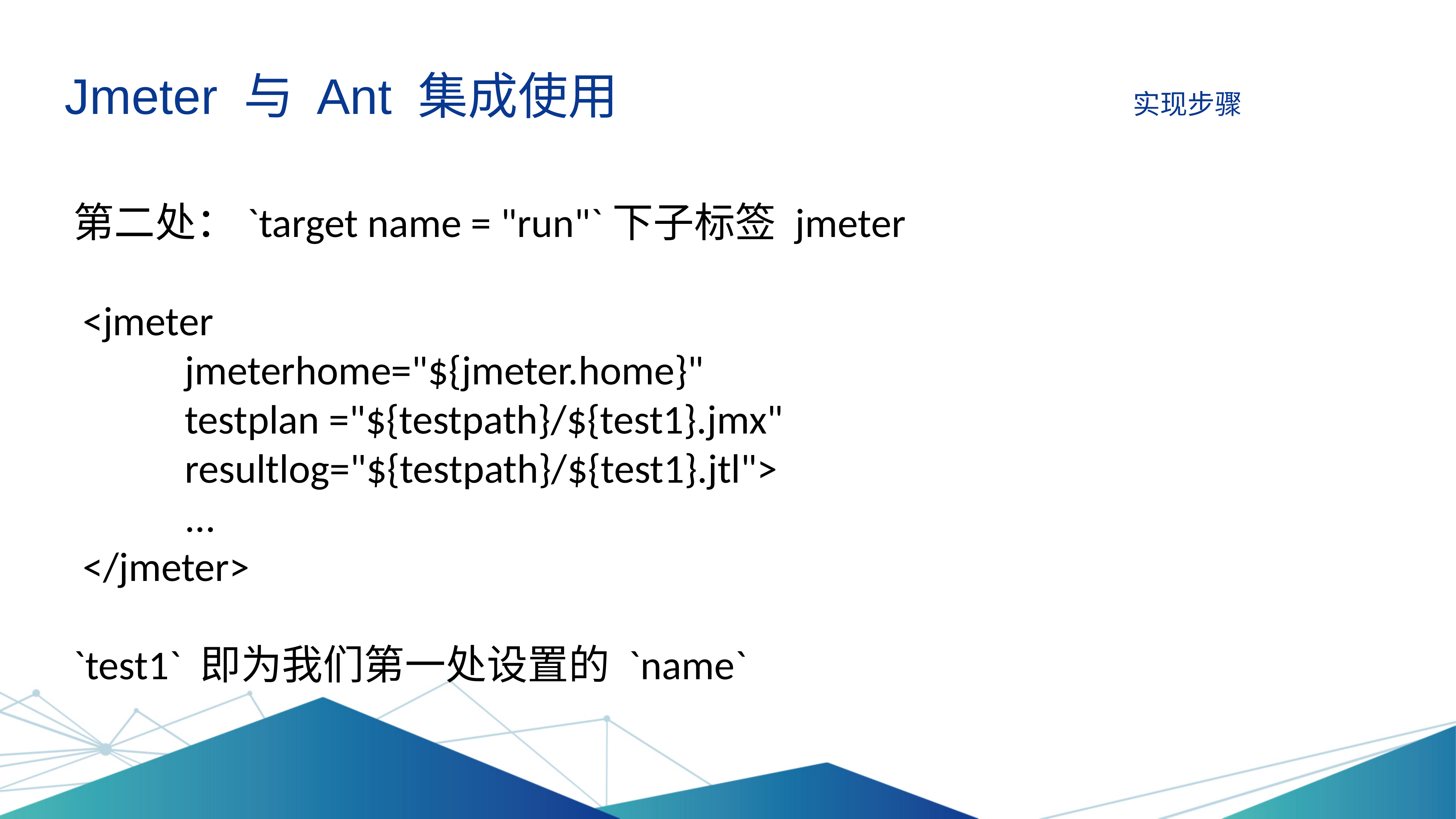

Jmeter 与 Ant 集成使用                                              实现步骤
第二处：`target name = "run"`下子标签 jmeter

 <jmeter
            jmeterhome="${jmeter.home}"
            testplan ="${testpath}/${test1}.jmx"
            resultlog="${testpath}/${test1}.jtl">
            ...
 </jmeter>

`test1` 即为我们第一处设置的 `name`